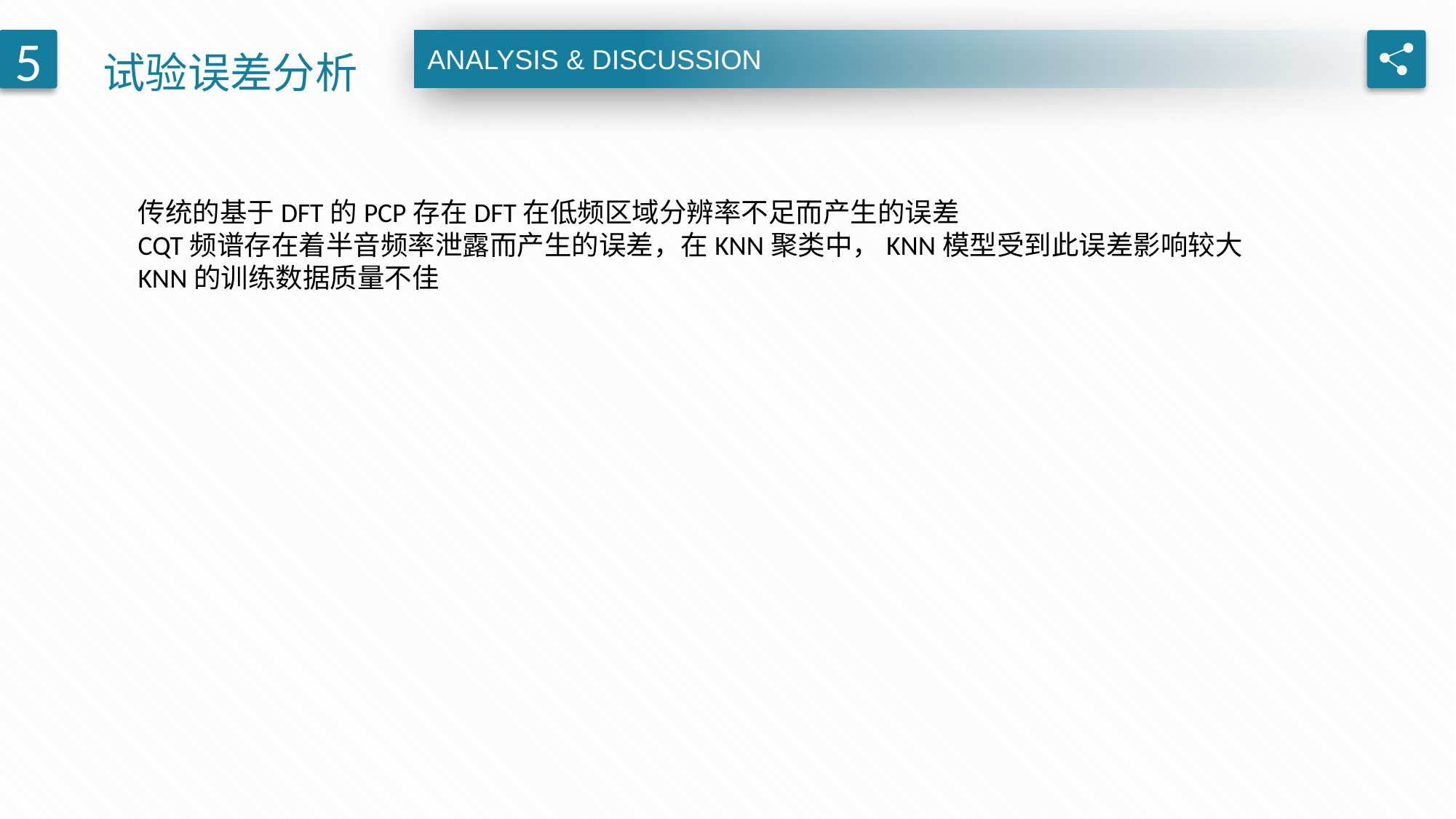

试验误差分析
5

ANALYSIS & DISCUSSION

传统的基于DFT的PCP存在DFT在低频区域分辨率不足而产生的误差
CQT频谱存在着半音频率泄露而产生的误差，在KNN聚类中，KNN模型受到此误差影响较大
KNN的训练数据质量不佳